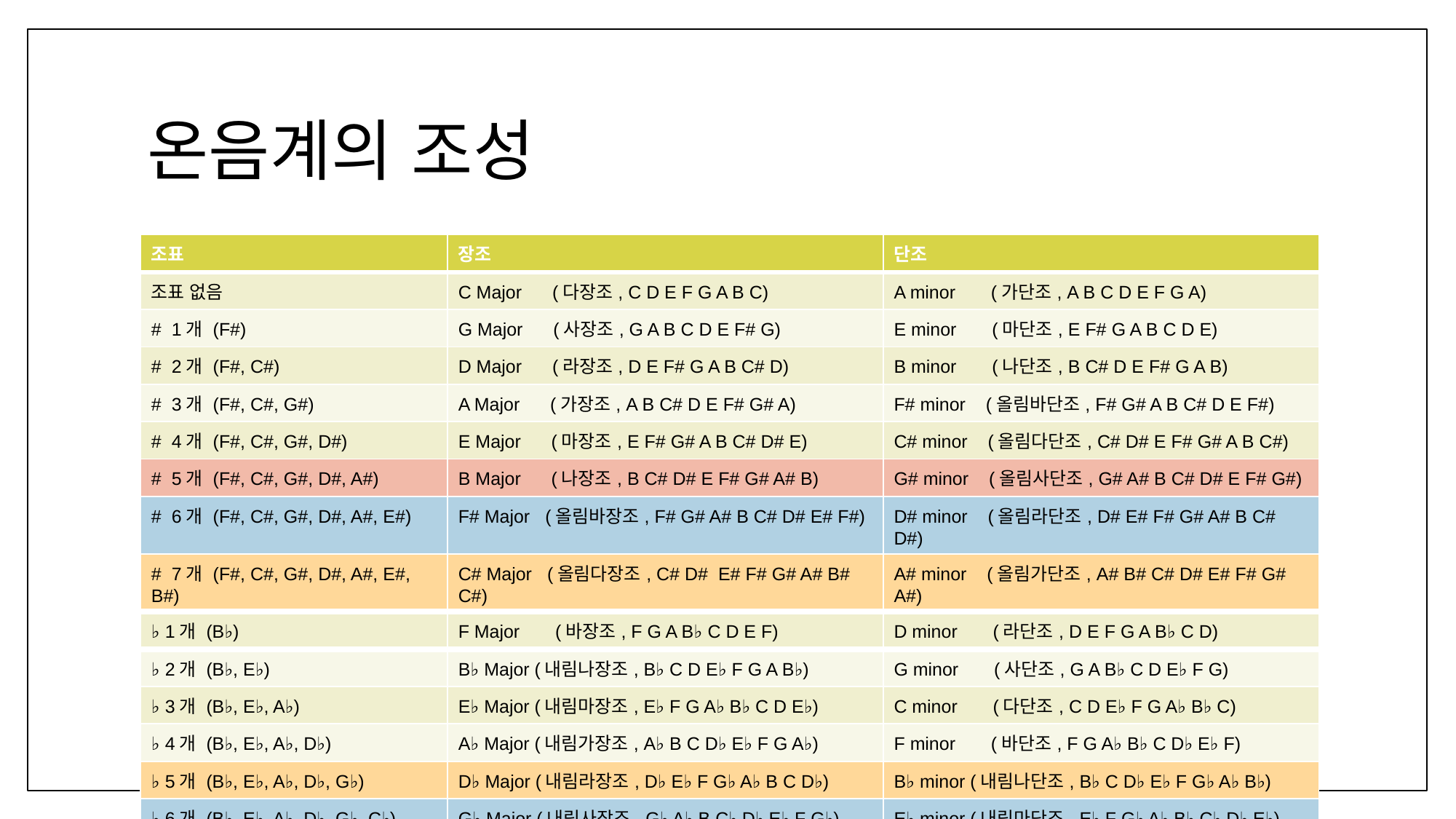

# 온음계의 조성
| 조표 | 장조 | 단조 |
| --- | --- | --- |
| 조표 없음 | C Major (다장조, C D E F G A B C) | A minor (가단조, A B C D E F G A) |
| # 1개 (F#) | G Major (사장조, G A B C D E F# G) | E minor (마단조, E F# G A B C D E) |
| # 2개 (F#, C#) | D Major (라장조, D E F# G A B C# D) | B minor (나단조, B C# D E F# G A B) |
| # 3개 (F#, C#, G#) | A Major (가장조, A B C# D E F# G# A) | F# minor (올림바단조, F# G# A B C# D E F#) |
| # 4개 (F#, C#, G#, D#) | E Major (마장조, E F# G# A B C# D# E) | C# minor (올림다단조, C# D# E F# G# A B C#) |
| # 5개 (F#, C#, G#, D#, A#) | B Major (나장조, B C# D# E F# G# A# B) | G# minor (올림사단조, G# A# B C# D# E F# G#) |
| # 6개 (F#, C#, G#, D#, A#, E#) | F# Major (올림바장조, F# G# A# B C# D# E# F#) | D# minor (올림라단조, D# E# F# G# A# B C# D#) |
| # 7개 (F#, C#, G#, D#, A#, E#, B#) | C# Major (올림다장조, C# D# E# F# G# A# B# C#) | A# minor (올림가단조, A# B# C# D# E# F# G# A#) |
| ♭ 1개 (B♭) | F Major (바장조, F G A B♭ C D E F) | D minor (라단조, D E F G A B♭ C D) |
| ♭ 2개 (B♭, E♭) | B♭ Major (내림나장조, B♭ C D E♭ F G A B♭) | G minor (사단조, G A B♭ C D E♭ F G) |
| ♭ 3개 (B♭, E♭, A♭) | E♭ Major (내림마장조, E♭ F G A♭ B♭ C D E♭) | C minor (다단조, C D E♭ F G A♭ B♭ C) |
| ♭ 4개 (B♭, E♭, A♭, D♭) | A♭ Major (내림가장조, A♭ B C D♭ E♭ F G A♭) | F minor (바단조, F G A♭ B♭ C D♭ E♭ F) |
| ♭ 5개 (B♭, E♭, A♭, D♭, G♭) | D♭ Major (내림라장조, D♭ E♭ F G♭ A♭ B C D♭) | B♭ minor (내림나단조, B♭ C D♭ E♭ F G♭ A♭ B♭) |
| ♭ 6개 (B♭, E♭, A♭, D♭, G♭, C♭) | G♭ Major (내림사장조, G♭ A♭ B C♭ D♭ E♭ F G♭) | E♭ minor (내림마단조, E♭ F G♭ A♭ B♭ C♭ D♭ E♭) |
| ♭ 7개 (B♭, E♭, A♭, D♭, G♭, C♭, F♭) | C♭ Major (내림다장조, C♭ D♭ E♭ F♭ G♭ A♭ B♭ C♭) | A♭ minor (내림가단조, A♭ B♭ C♭ D♭ E♭ F♭ G♭ A♭) |